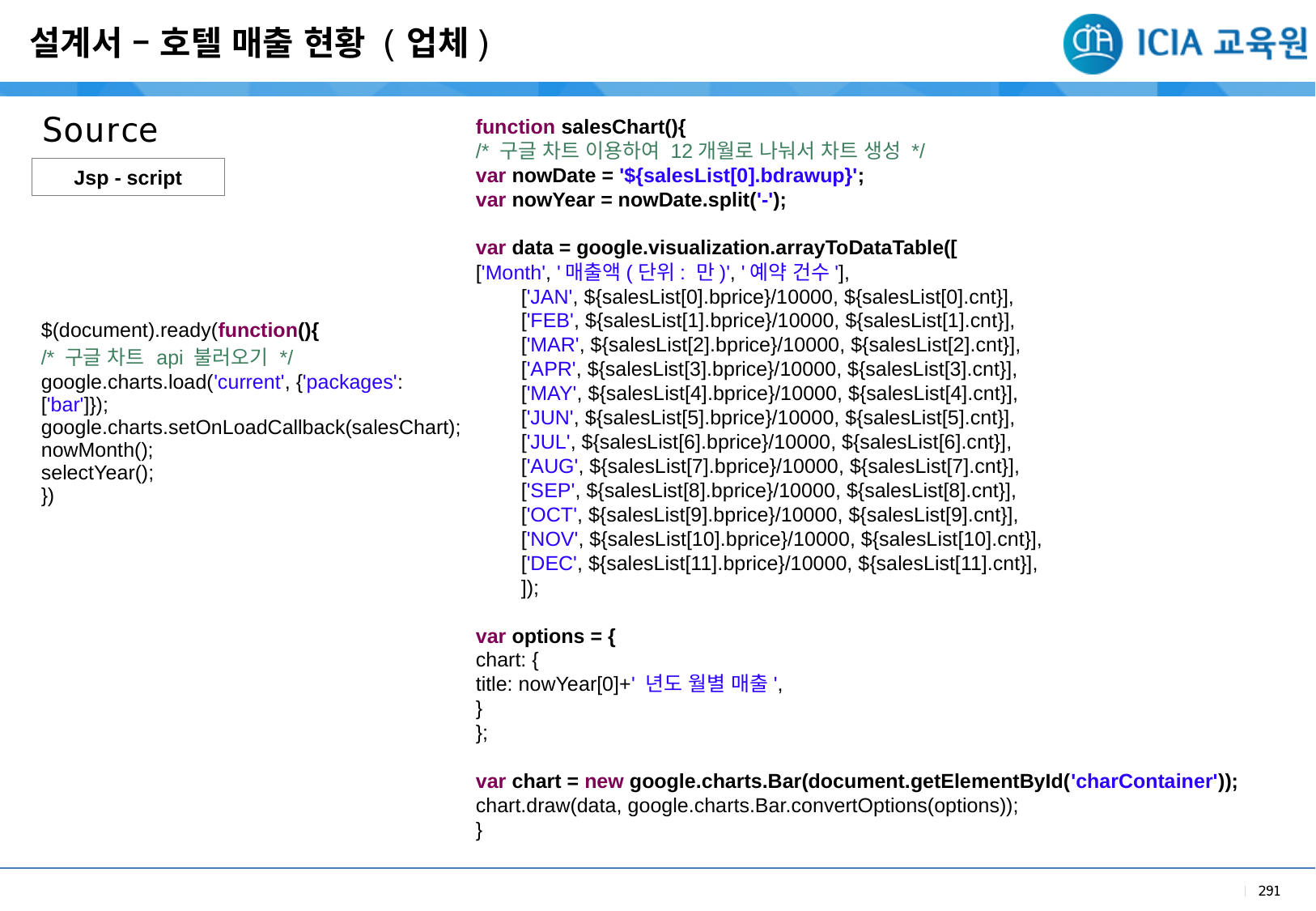

설계서 – 호텔 매출 현황 (업체)
Source
function salesChart(){
/* 구글 차트 이용하여 12개월로 나눠서 차트 생성 */
var nowDate = '${salesList[0].bdrawup}';
var nowYear = nowDate.split('-');

var data = google.visualization.arrayToDataTable([
['Month', '매출액(단위: 만)', '예약 건수'],
        ['JAN', ${salesList[0].bprice}/10000, ${salesList[0].cnt}],
        ['FEB', ${salesList[1].bprice}/10000, ${salesList[1].cnt}],
        ['MAR', ${salesList[2].bprice}/10000, ${salesList[2].cnt}],
        ['APR', ${salesList[3].bprice}/10000, ${salesList[3].cnt}],
        ['MAY', ${salesList[4].bprice}/10000, ${salesList[4].cnt}],
        ['JUN', ${salesList[5].bprice}/10000, ${salesList[5].cnt}],
        ['JUL', ${salesList[6].bprice}/10000, ${salesList[6].cnt}],
        ['AUG', ${salesList[7].bprice}/10000, ${salesList[7].cnt}],
        ['SEP', ${salesList[8].bprice}/10000, ${salesList[8].cnt}],
        ['OCT', ${salesList[9].bprice}/10000, ${salesList[9].cnt}],
        ['NOV', ${salesList[10].bprice}/10000, ${salesList[10].cnt}],
        ['DEC', ${salesList[11].bprice}/10000, ${salesList[11].cnt}],
        ]);

var options = {
chart: {
title: nowYear[0]+' 년도 월별 매출',
}
};

var chart = new google.charts.Bar(document.getElementById('charContainer'));
chart.draw(data, google.charts.Bar.convertOptions(options));
}
Jsp - script
| $(document).ready(function(){ /\* 구글 차트 api 불러오기 \*/ google.charts.load('current', {'packages':['bar']}); google.charts.setOnLoadCallback(salesChart); nowMonth(); selectYear(); }) |
| --- |